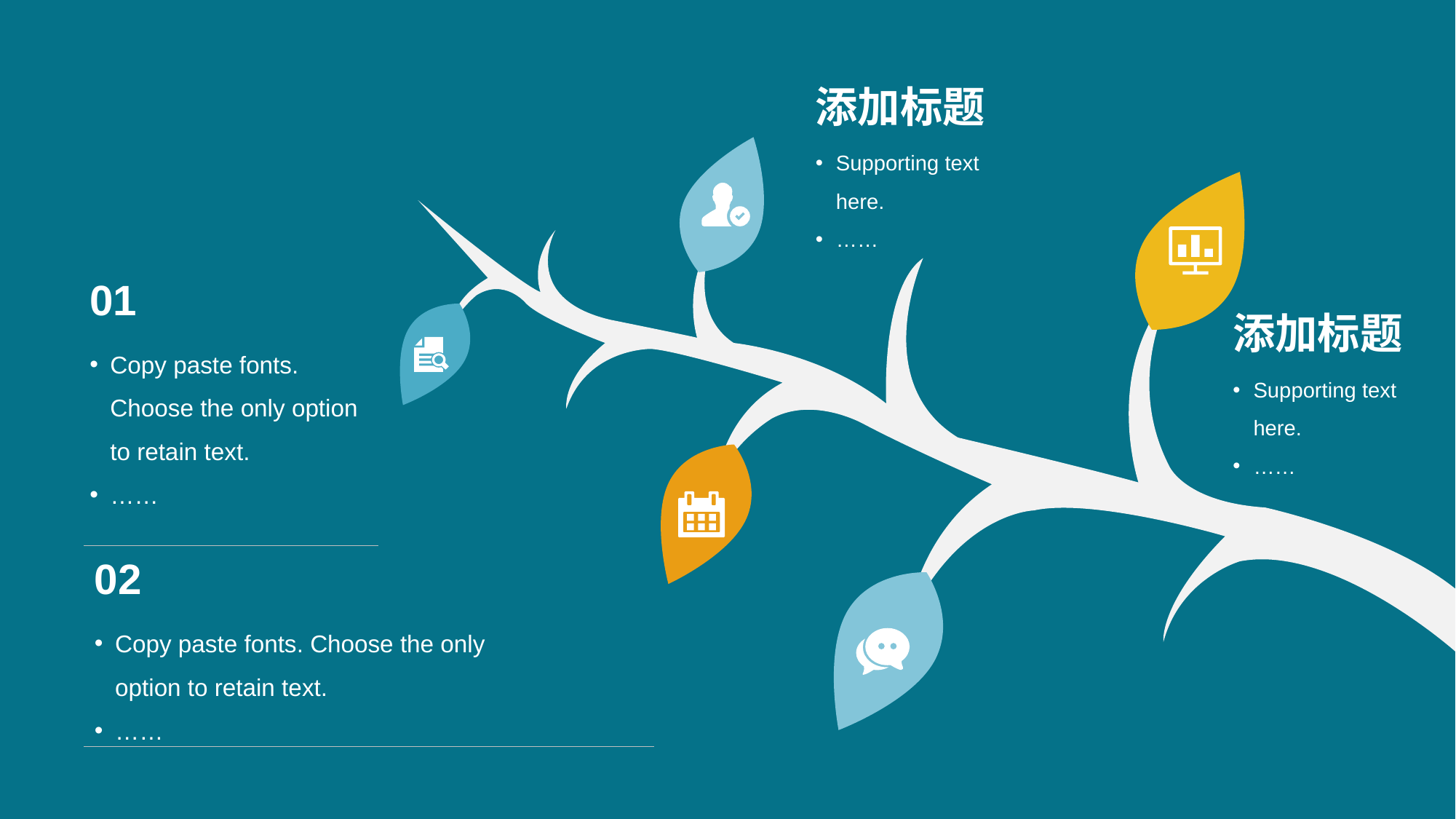

添加标题
Supporting text here.
……

01
Copy paste fonts. Choose the only option to retain text.
……

添加标题
Supporting text here.
……

02
Copy paste fonts. Choose the only option to retain text.
……